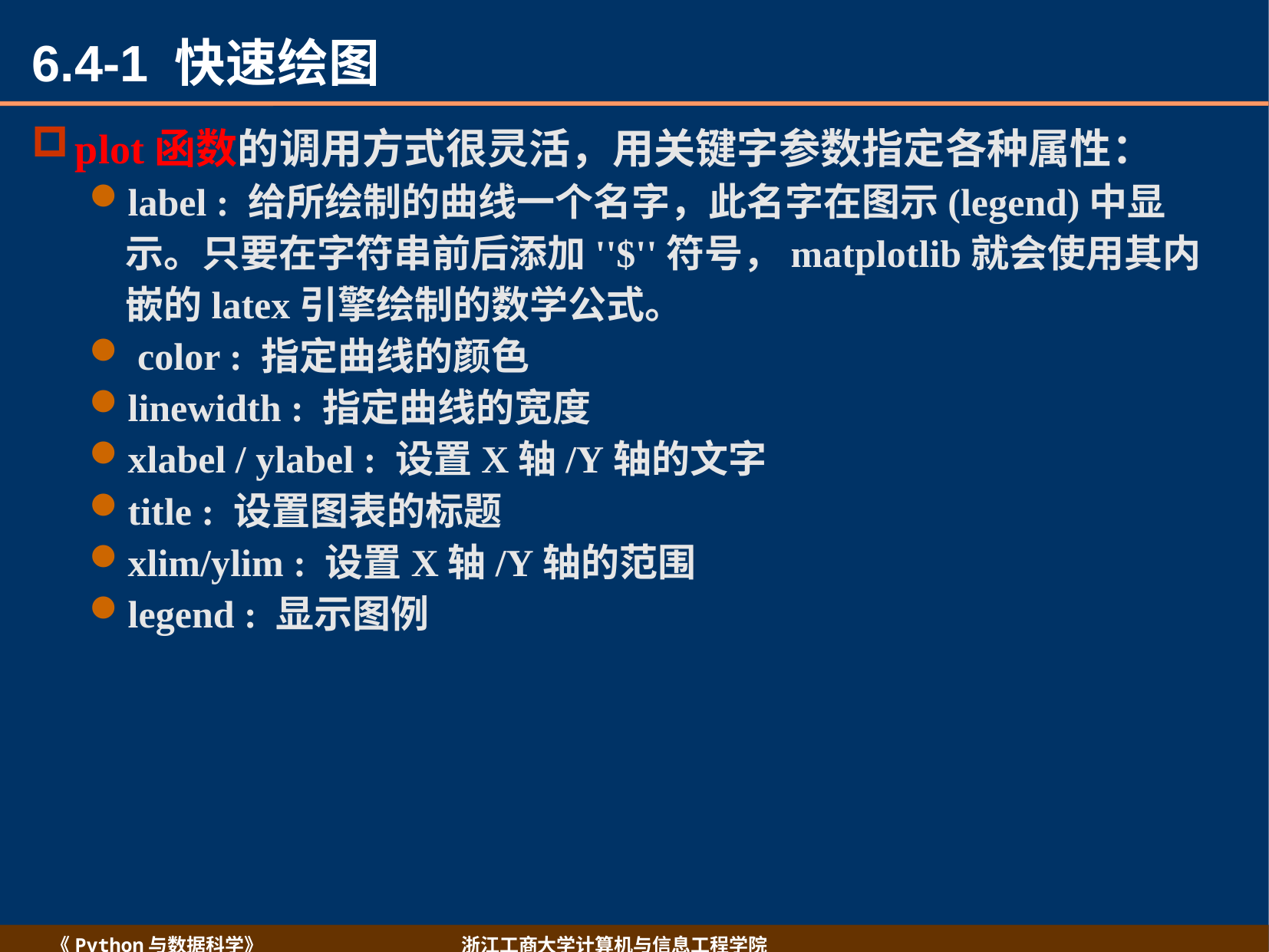

# 6.4-1 快速绘图
plot函数的调用方式很灵活，用关键字参数指定各种属性：
label : 给所绘制的曲线一个名字，此名字在图示(legend)中显示。只要在字符串前后添加''$''符号，matplotlib就会使用其内嵌的latex引擎绘制的数学公式。
 color : 指定曲线的颜色
linewidth : 指定曲线的宽度
xlabel / ylabel : 设置X轴/Y轴的文字
title : 设置图表的标题
xlim/ylim : 设置X轴/Y轴的范围
legend : 显示图例